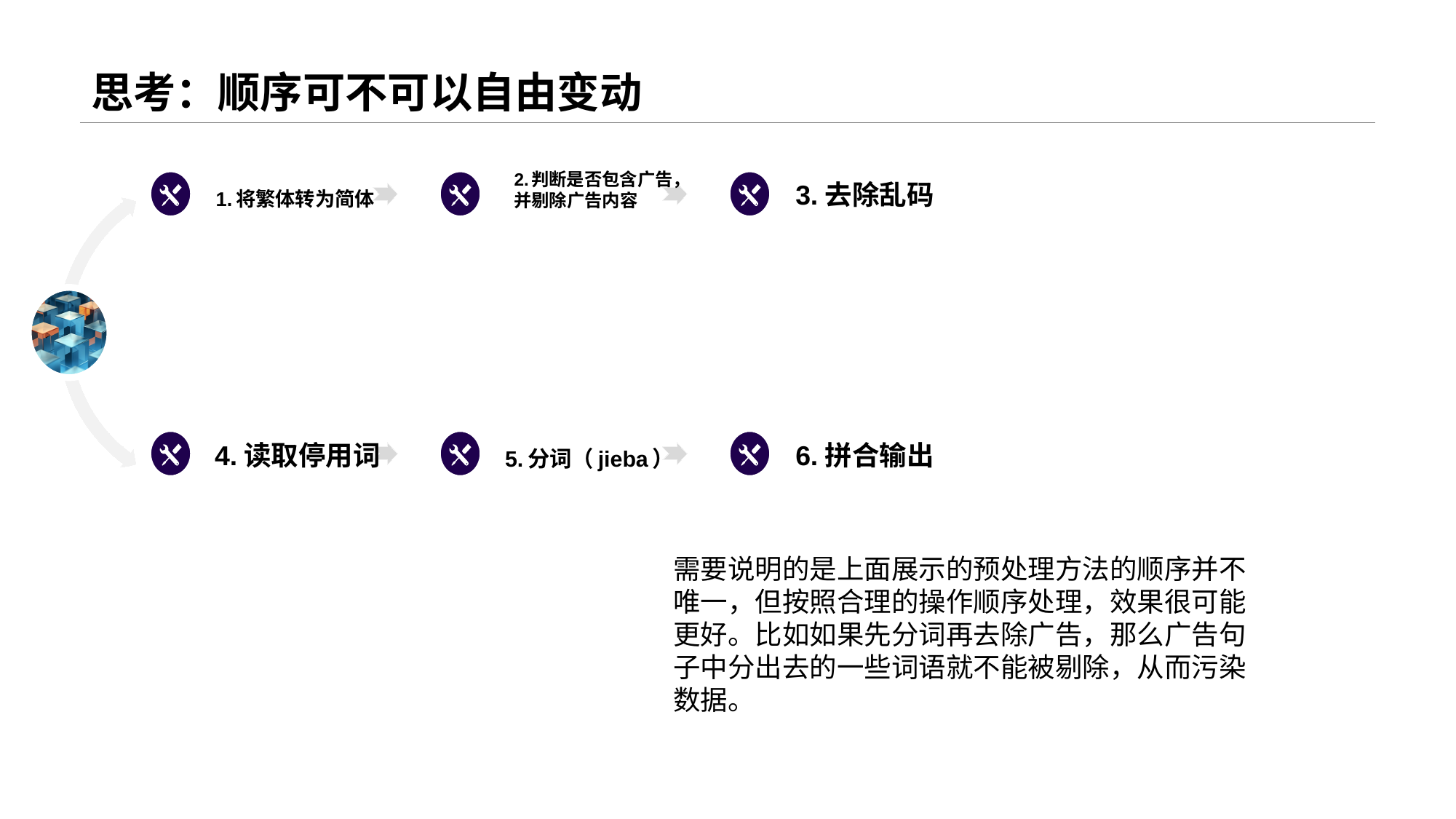

# 思考：顺序可不可以自由变动
1.将繁体转为简体

2.判断是否包含广告，并剔除广告内容

3.去除乱码

5.分词（jieba）

6.拼合输出

4.读取停用词

需要说明的是上面展示的预处理方法的顺序并不唯一，但按照合理的操作顺序处理，效果很可能更好。比如如果先分词再去除广告，那么广告句子中分出去的一些词语就不能被剔除，从而污染数据。
9